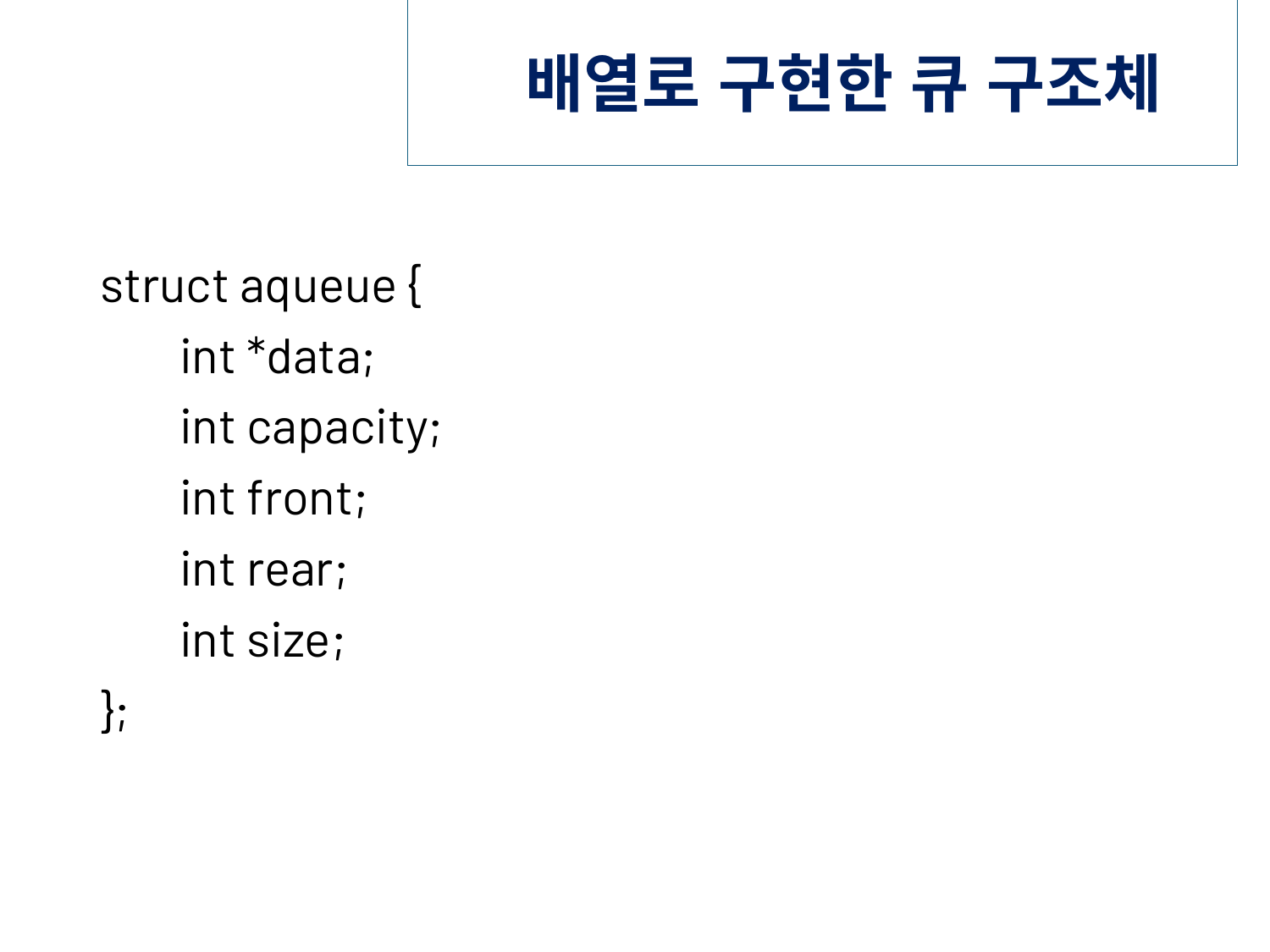

# 배열로 구현한 큐 구조체
struct aqueue {
        int *data;
        int capacity;
        int front;
        int rear;
        int size;
};